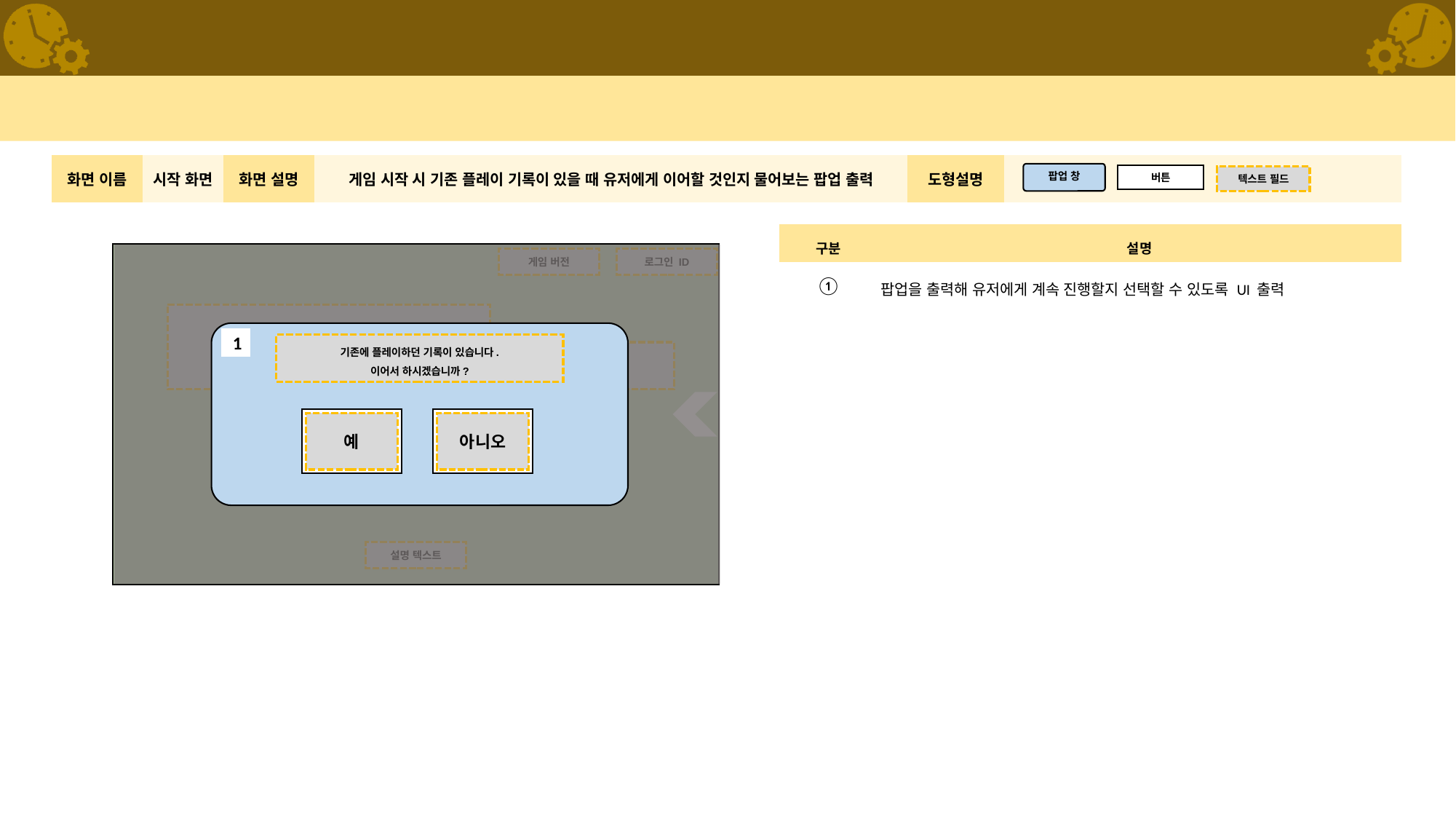

#
| 화면 이름 | 시작 화면 | 화면 설명 | 게임 시작 시 기존 플레이 기록이 있을 때 유저에게 이어할 것인지 물어보는 팝업 출력 | 도형설명 |  |
| --- | --- | --- | --- | --- | --- |
팝업 창
버튼
텍스트 필드
| 구분 | 설명 |
| --- | --- |
| ① | 팝업을 출력해 유저에게 계속 진행할지 선택할 수 있도록 UI 출력 |
시작 화면

게임 버전
로그인 ID
게임 로고 이미지

기존에 플레이하던 기록이 있습니다.
이어서 하시겠습니까?
게임 주의 사항

예
아니오
설명 텍스트
1